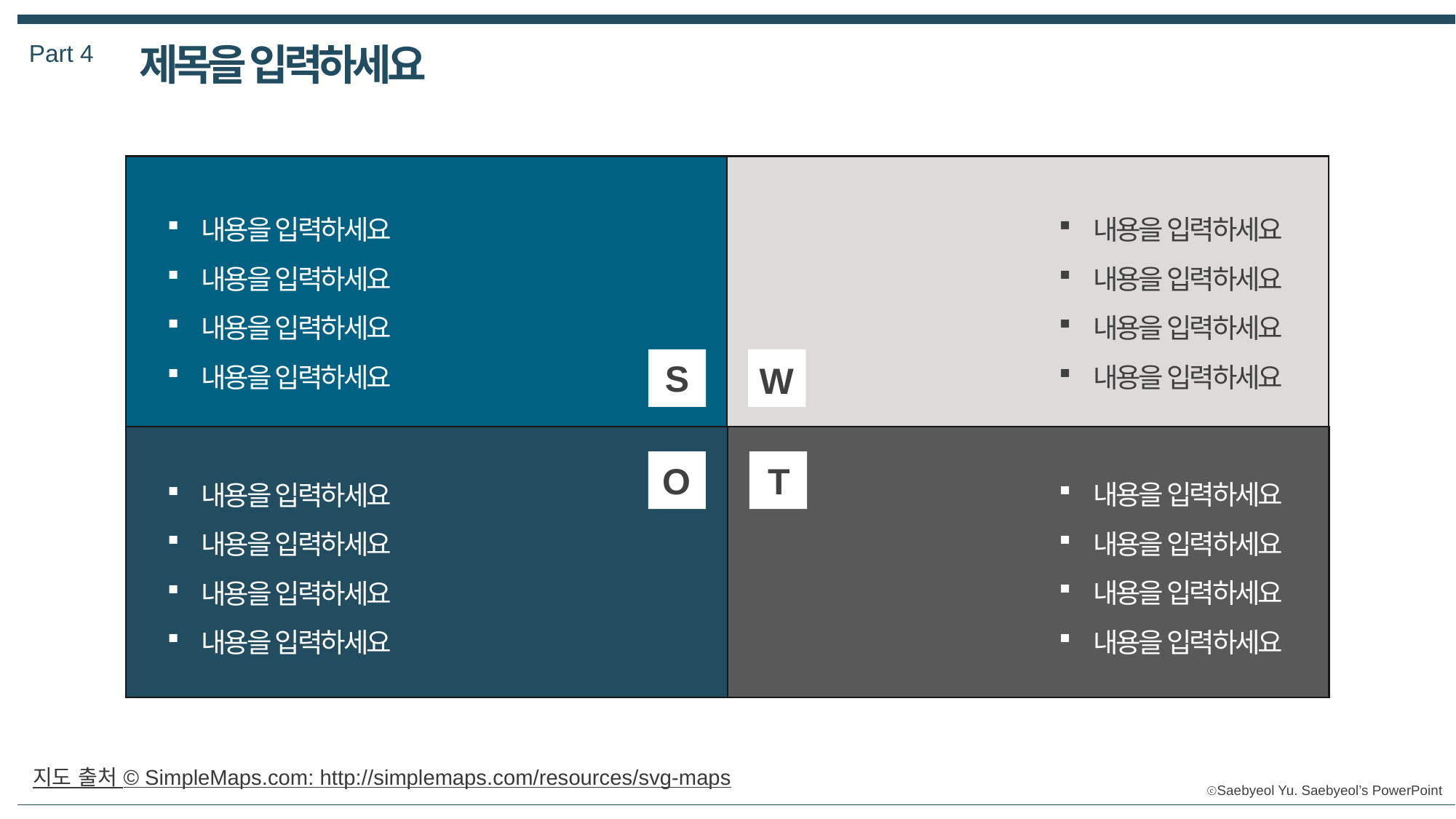

Part 4
제목을 입력하세요

내용을 입력하세요
내용을 입력하세요
내용을 입력하세요
내용을 입력하세요
내용을 입력하세요
내용을 입력하세요
내용을 입력하세요
내용을 입력하세요

S
W

T
O
내용을 입력하세요
내용을 입력하세요
내용을 입력하세요
내용을 입력하세요
내용을 입력하세요
내용을 입력하세요
내용을 입력하세요
내용을 입력하세요
지도 출처 © SimpleMaps.com: http://simplemaps.com/resources/svg-maps